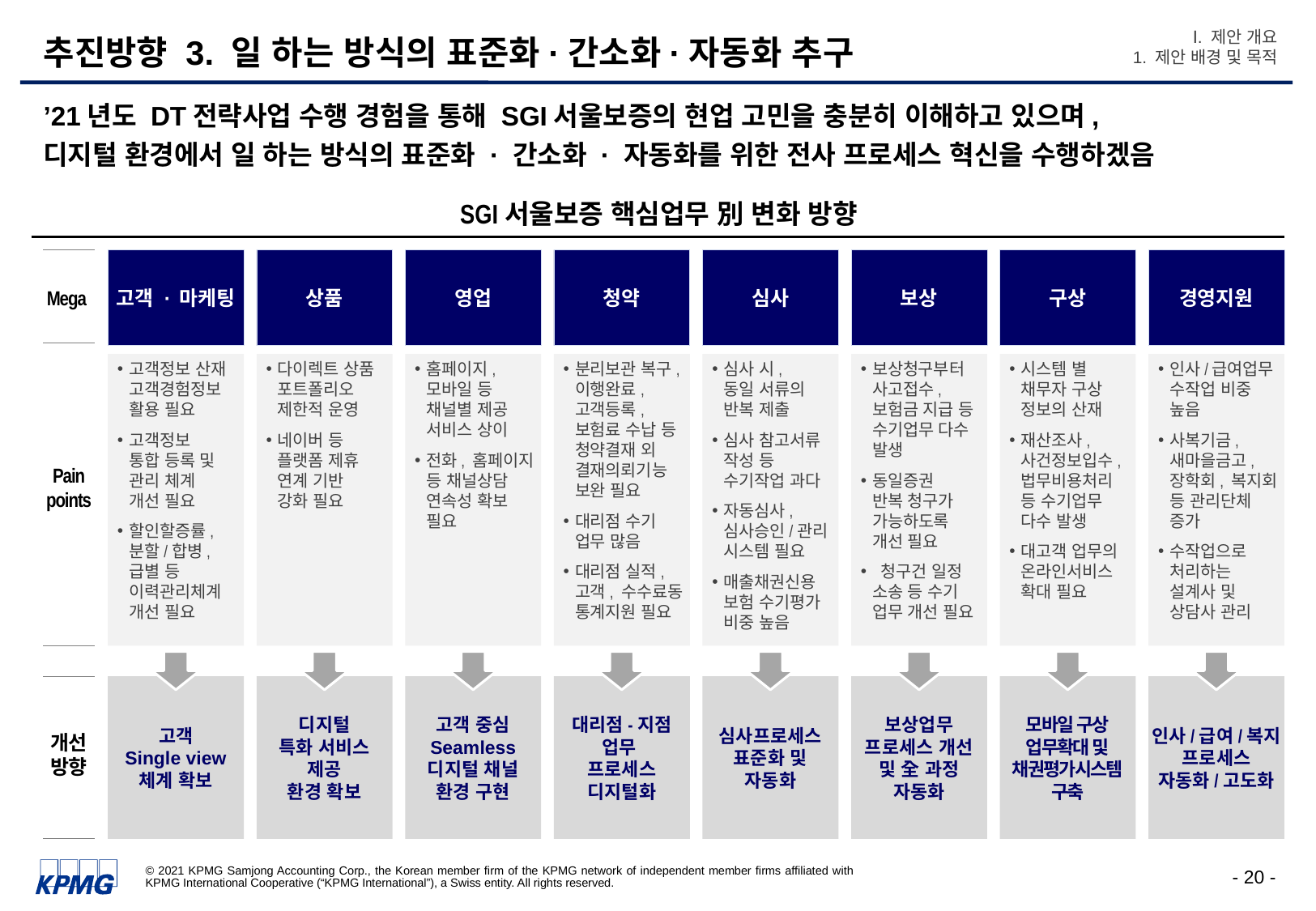

Ⅰ. 제안 개요
1. 제안 배경 및 목적
# 추진방향 3. 일 하는 방식의 표준화·간소화·자동화 추구
’21년도 DT전략사업 수행 경험을 통해 SGI서울보증의 현업 고민을 충분히 이해하고 있으며,
디지털 환경에서 일 하는 방식의 표준화 · 간소화 · 자동화를 위한 전사 프로세스 혁신을 수행하겠음
SGI서울보증 핵심업무 別 변화 방향
고객 · 마케팅
상품
영업
청약
심사
보상
구상
경영지원
Mega
고객정보 산재
고객경험정보
활용 필요
고객정보
통합 등록 및
관리 체계
개선 필요
할인할증률,
분할/합병,
급별 등
이력관리체계
개선 필요
다이렉트 상품
포트폴리오
제한적 운영
네이버 등
플랫폼 제휴
연계 기반
강화 필요
홈페이지,
모바일 등
채널별 제공
서비스 상이
전화, 홈페이지
등 채널상담
연속성 확보
필요
분리보관 복구,
이행완료,
고객등록,
보험료 수납 등
청약결재 외
결재의뢰기능
보완 필요
대리점 수기
업무 많음
대리점 실적,
고객, 수수료동
통계지원 필요
심사 시,
동일 서류의
반복 제출
심사 참고서류
작성 등
수기작업 과다
자동심사,
심사승인/관리
시스템 필요
매출채권신용
보험 수기평가
비중 높음
보상청구부터
사고접수,
보험금 지급 등
수기업무 다수
발생
동일증권
반복 청구가
가능하도록
개선 필요
 청구건 일정
소송 등 수기
업무 개선 필요
시스템 별
채무자 구상
정보의 산재
재산조사,
사건정보입수,
법무비용처리
등 수기업무
다수 발생
대고객 업무의
온라인서비스
확대 필요
인사/급여업무
수작업 비중
높음
사복기금,
새마을금고,
장학회, 복지회
등 관리단체
증가
수작업으로
처리하는
설계사 및
상담사 관리
Pain
points

고객
Single view
체계 확보
디지털
특화 서비스
제공
환경 확보
고객 중심
Seamless
디지털 채널
환경 구현
대리점-지점
업무
프로세스
디지털화
심사프로세스
표준화 및
자동화
보상업무
프로세스 개선
및 全 과정
자동화
모바일 구상
업무확대 및
채권평가시스템
구축
인사/급여/복지
프로세스
자동화/고도화
개선
방향